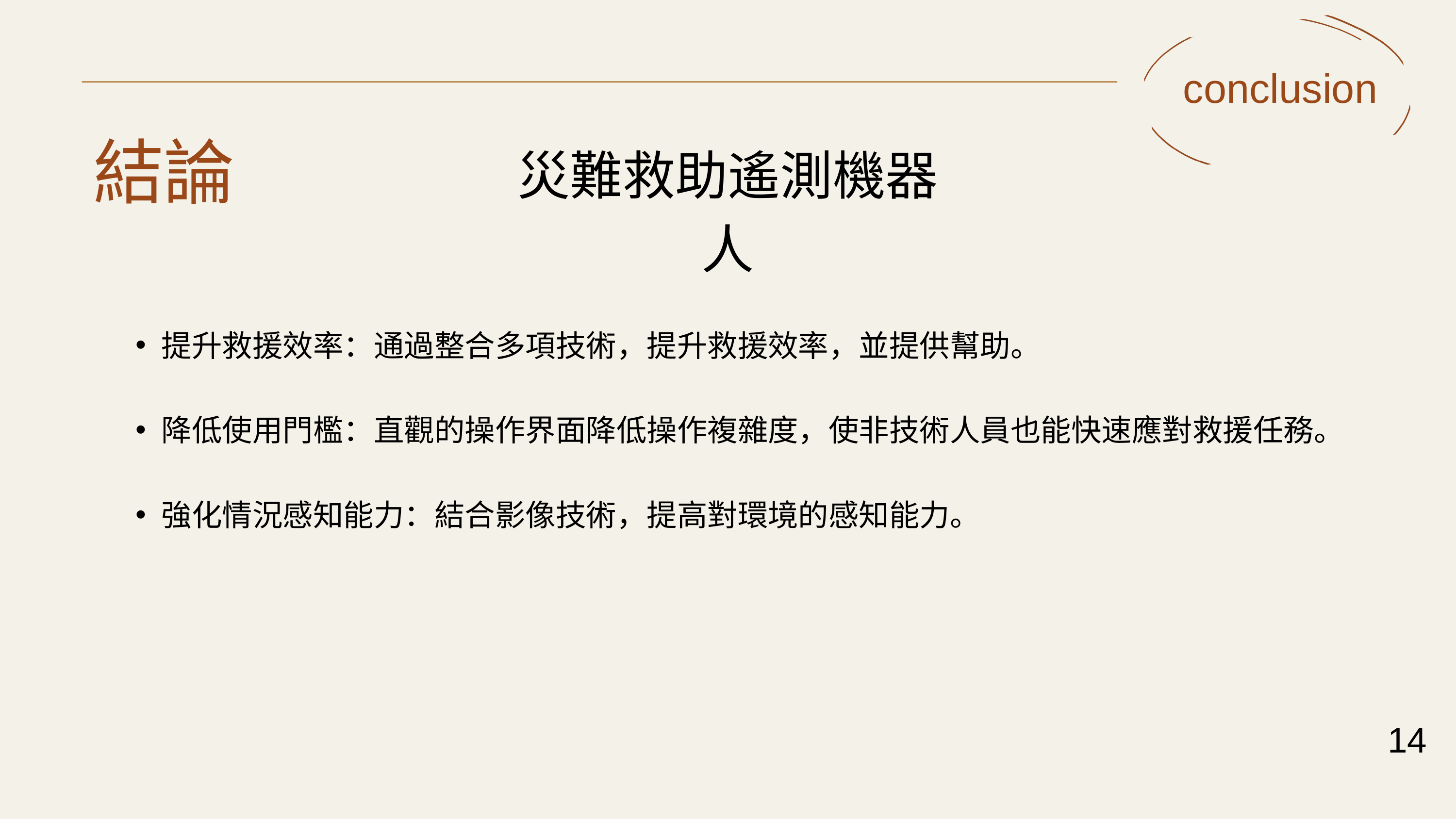

conclusion

災難救助遙測機器人
結論
提升救援效率：通過整合多項技術，提升救援效率，並提供幫助。

降低使用門檻：直觀的操作界面降低操作複雜度，使非技術人員也能快速應對救援任務。

強化情況感知能力：結合影像技術，提高對環境的感知能力。
14